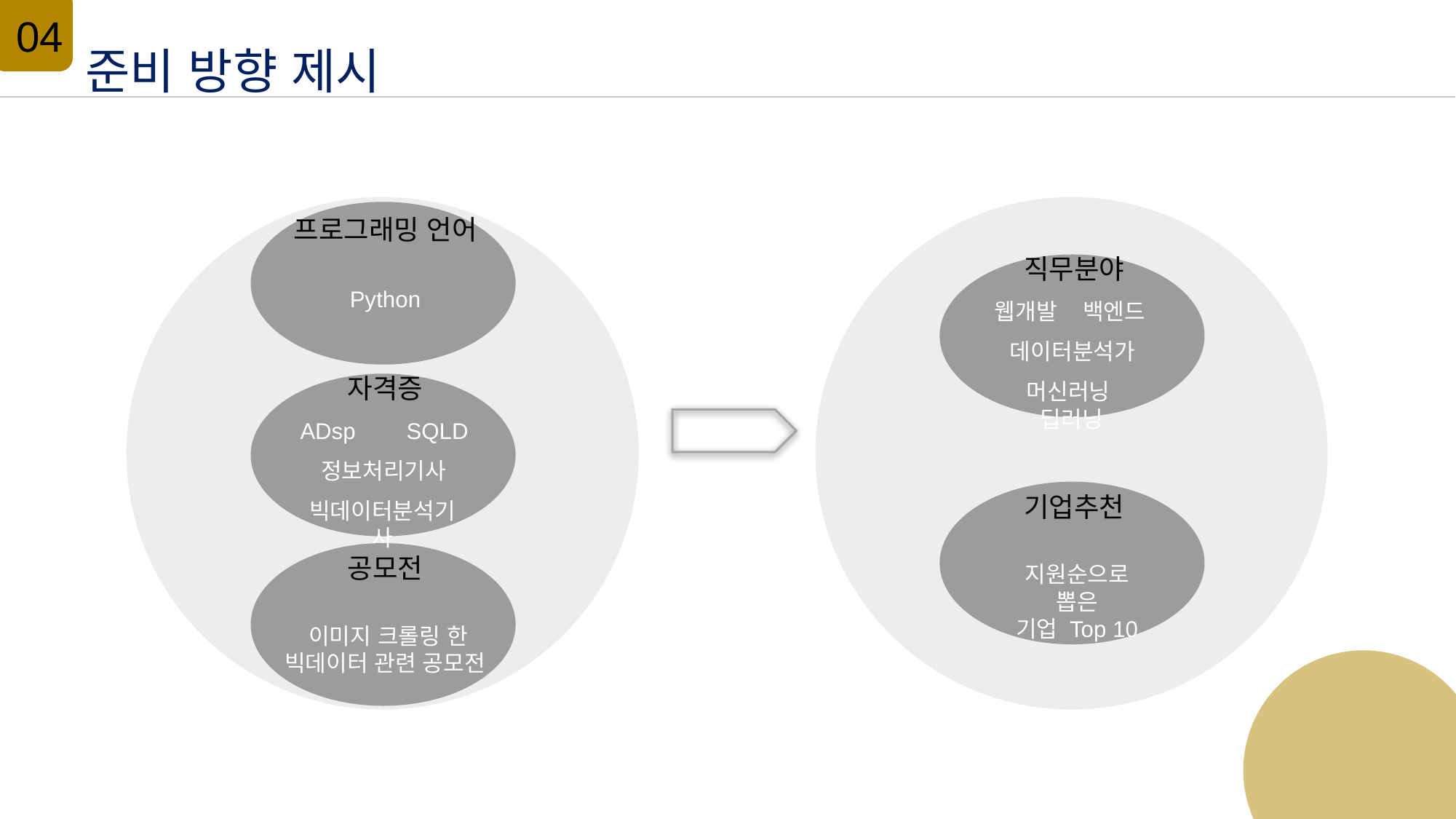

04
준비 방향 제시

프로그래밍 언어
직무분야

Python
웹개발    백엔드
데이터분석가
자격증
머신러닝  딥러닝

ADsp        SQLD
정보처리기사

기업추천
빅데이터분석기사

공모전
지원순으로 뽑은
기업 Top 10
이미지 크롤링 한
빅데이터 관련 공모전